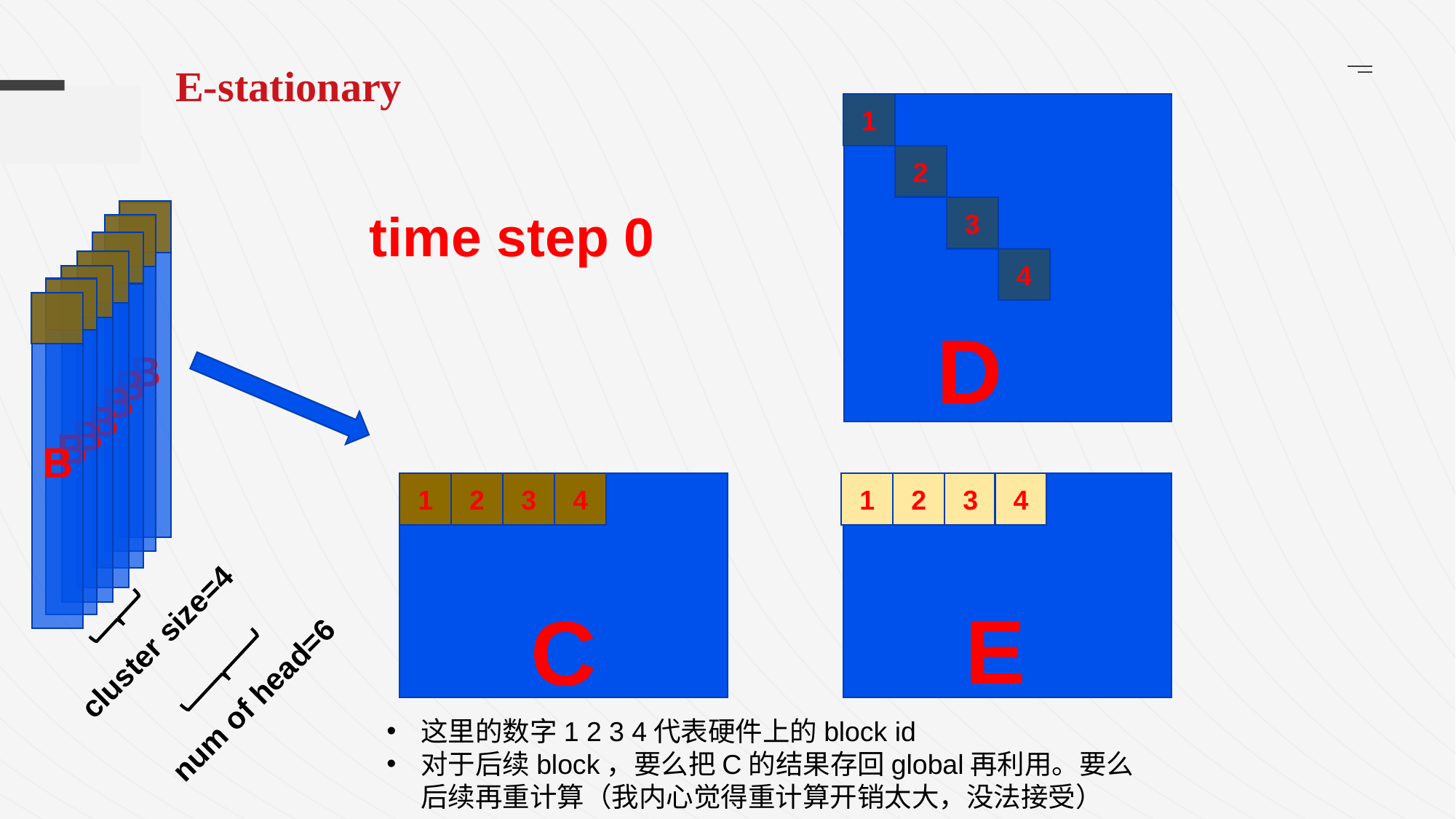

E-stationary
1

2
time step 0
3

B

B

B
4

B

B

B

B
D

1
2
3
4
1

2
3
4

E
C
cluster size=4

num of head=6
这里的数字1 2 3 4代表硬件上的block id
对于后续block，要么把C的结果存回global再利用。要么后续再重计算（我内心觉得重计算开销太大，没法接受）